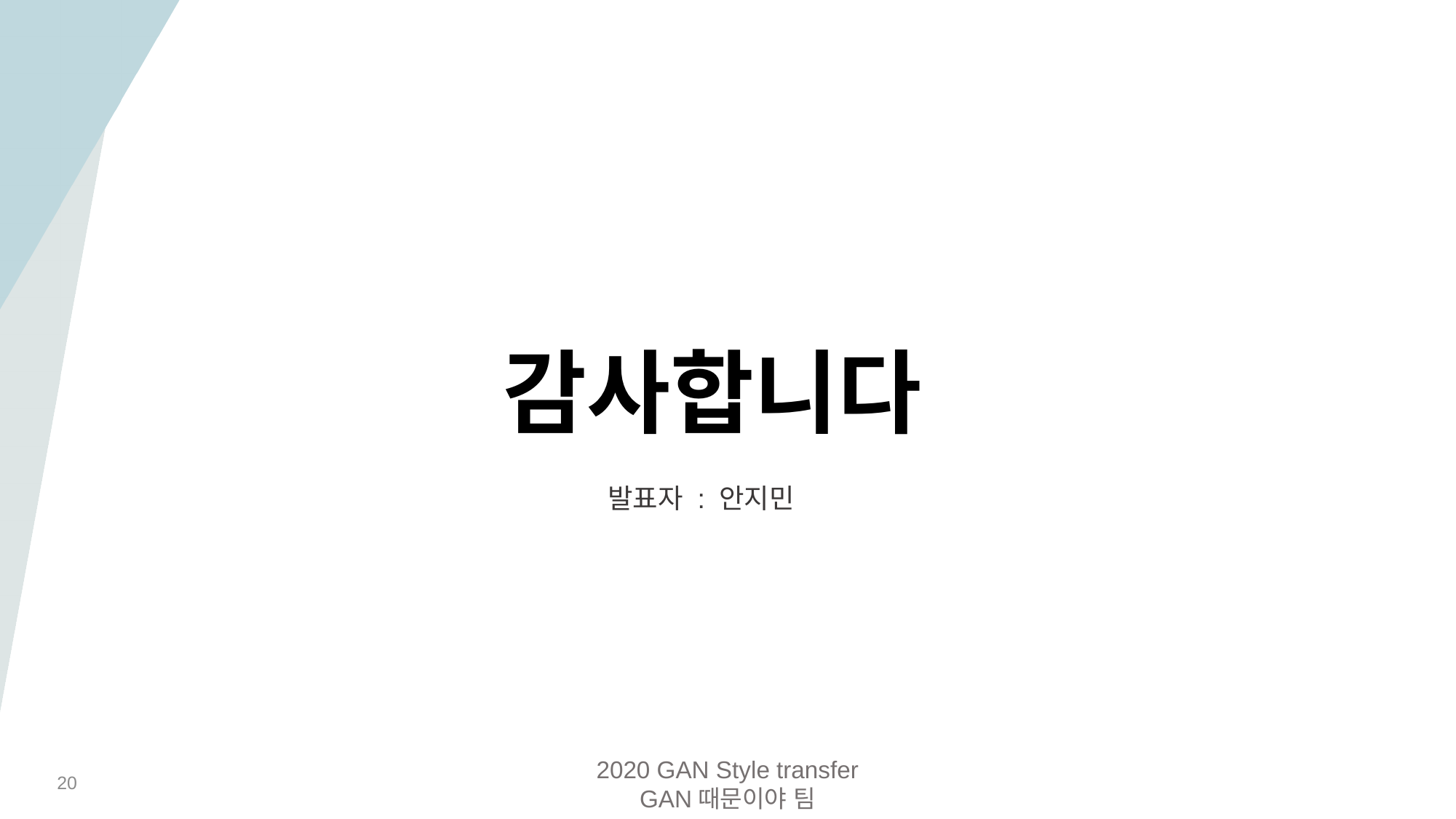

감사합니다

발표자 : 안지민
2020 GAN Style transfer
GAN때문이야 팀